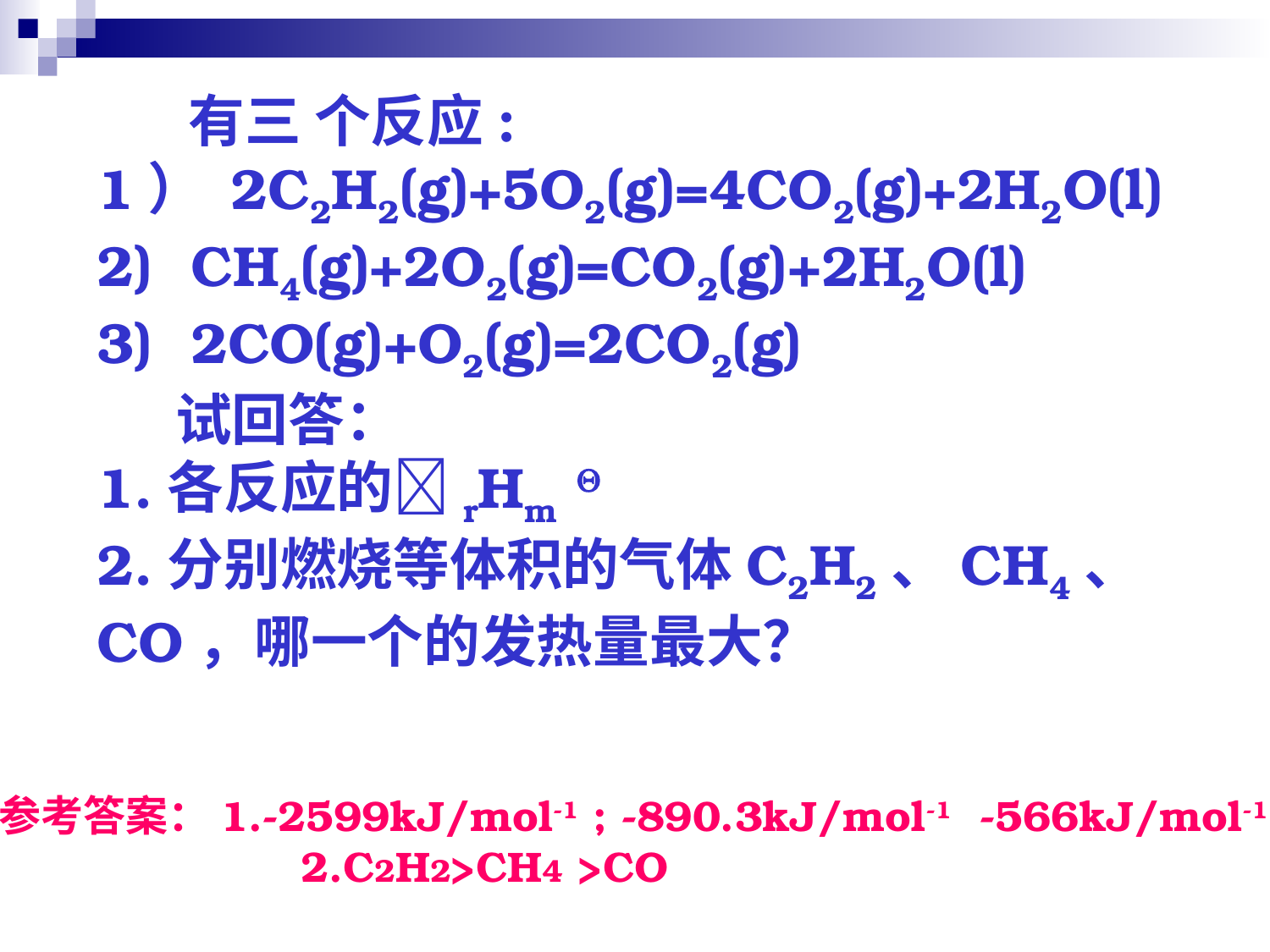

有三 个反应:
1） 2C2H2(g)+5O2(g)=4CO2(g)+2H2O(l)
2)  CH4(g)+2O2(g)=CO2(g)+2H2O(l)
3)  2CO(g)+O2(g)=2CO2(g)
     试回答：
1.各反应的ΔrHm Θ
2.分别燃烧等体积的气体C2H2、CH4、CO，哪一个的发热量最大？
参考答案：1.-2599kJ/mol-1 ; -890.3kJ/mol-1  -566kJ/mol-1
                     2.C2H2>CH4 >CO